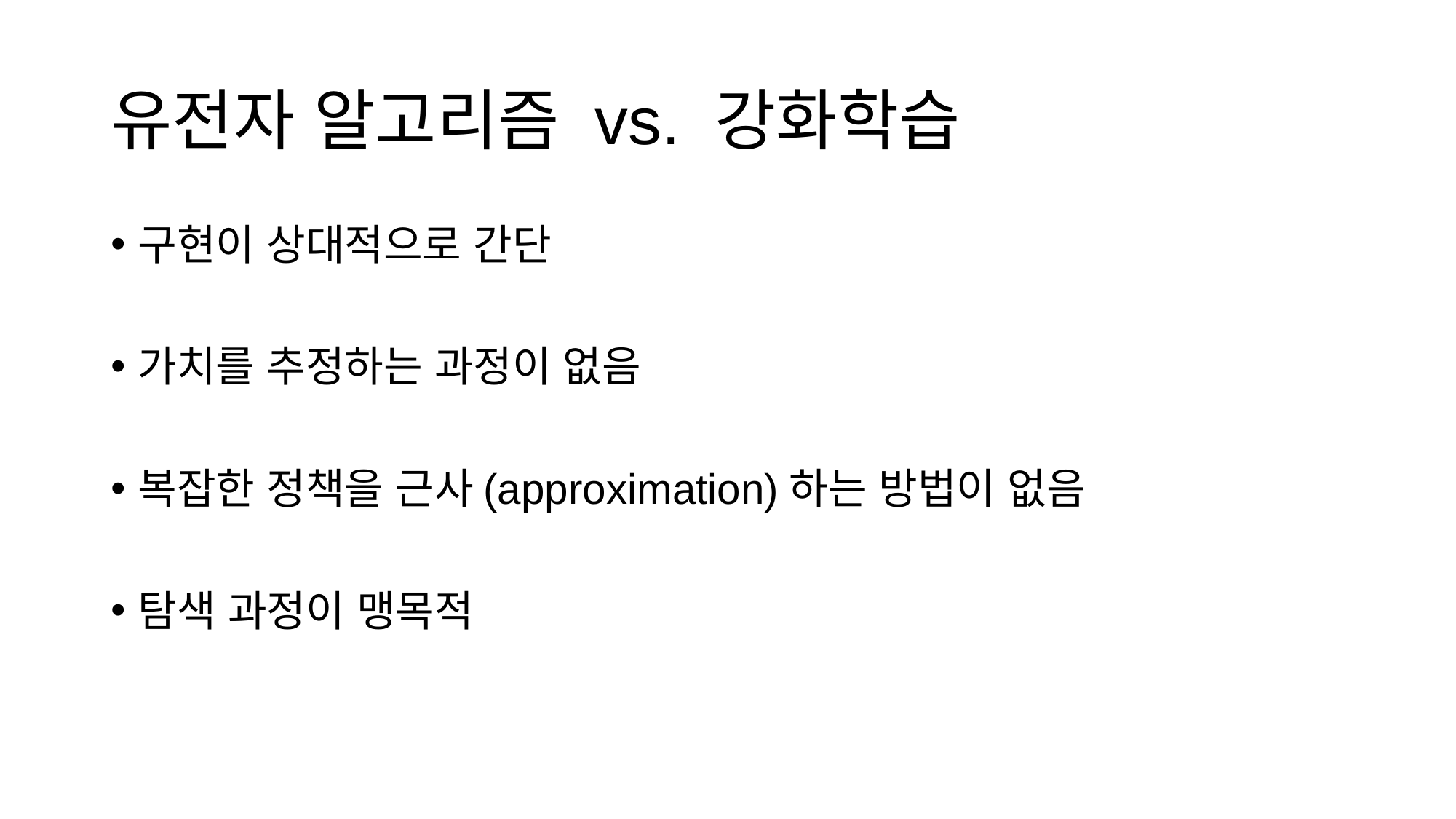

# 유전자 알고리즘 vs. 강화학습
구현이 상대적으로 간단

가치를 추정하는 과정이 없음

복잡한 정책을 근사(approximation)하는 방법이 없음

탐색 과정이 맹목적